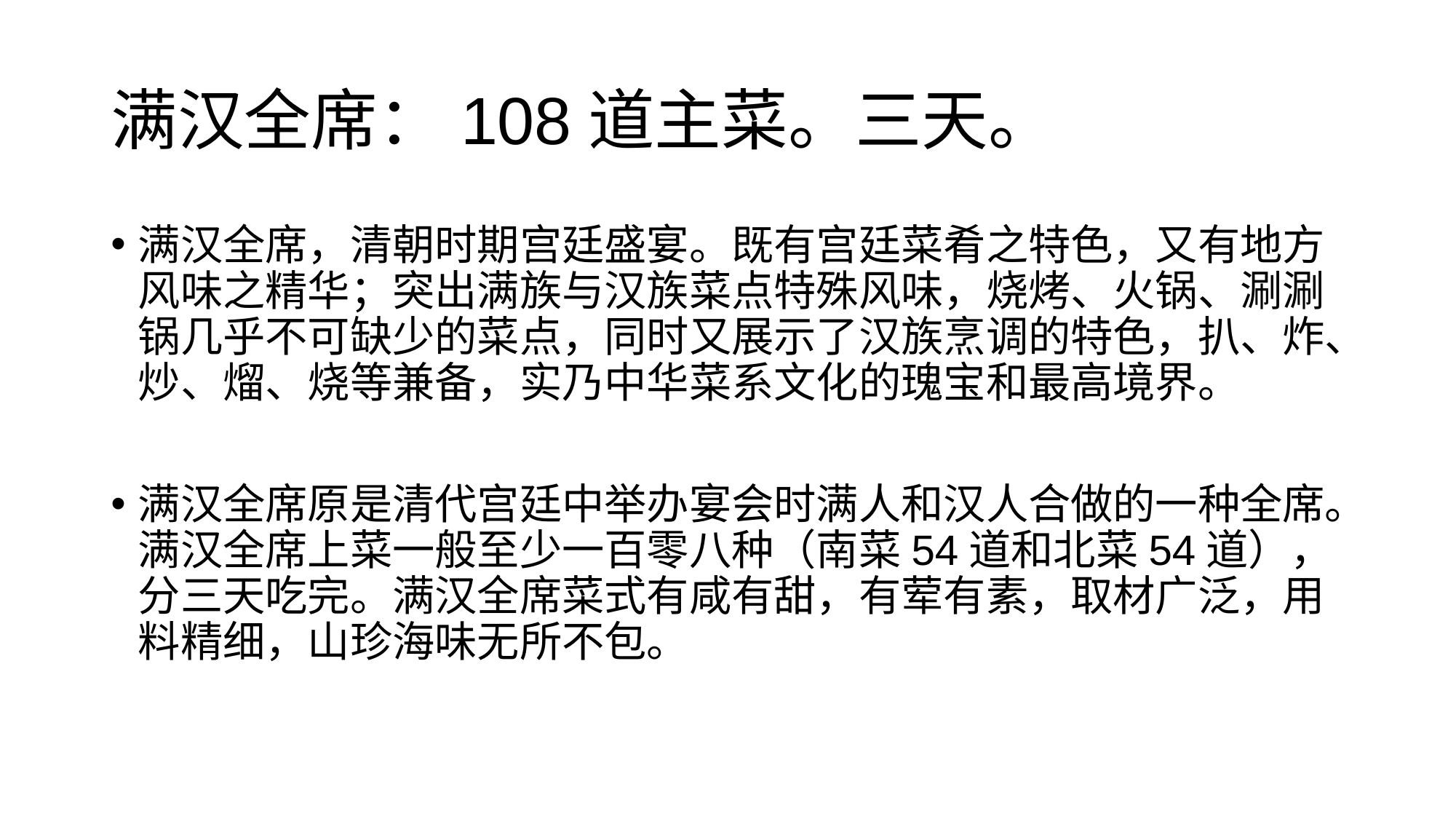

# 满汉全席：108道主菜。三天。
满汉全席，清朝时期宫廷盛宴。既有宫廷菜肴之特色，又有地方风味之精华；突出满族与汉族菜点特殊风味，烧烤、火锅、涮涮锅几乎不可缺少的菜点，同时又展示了汉族烹调的特色，扒、炸、炒、熘、烧等兼备，实乃中华菜系文化的瑰宝和最高境界。

满汉全席原是清代宫廷中举办宴会时满人和汉人合做的一种全席。满汉全席上菜一般至少一百零八种（南菜54道和北菜54道），分三天吃完。满汉全席菜式有咸有甜，有荤有素，取材广泛，用料精细，山珍海味无所不包。